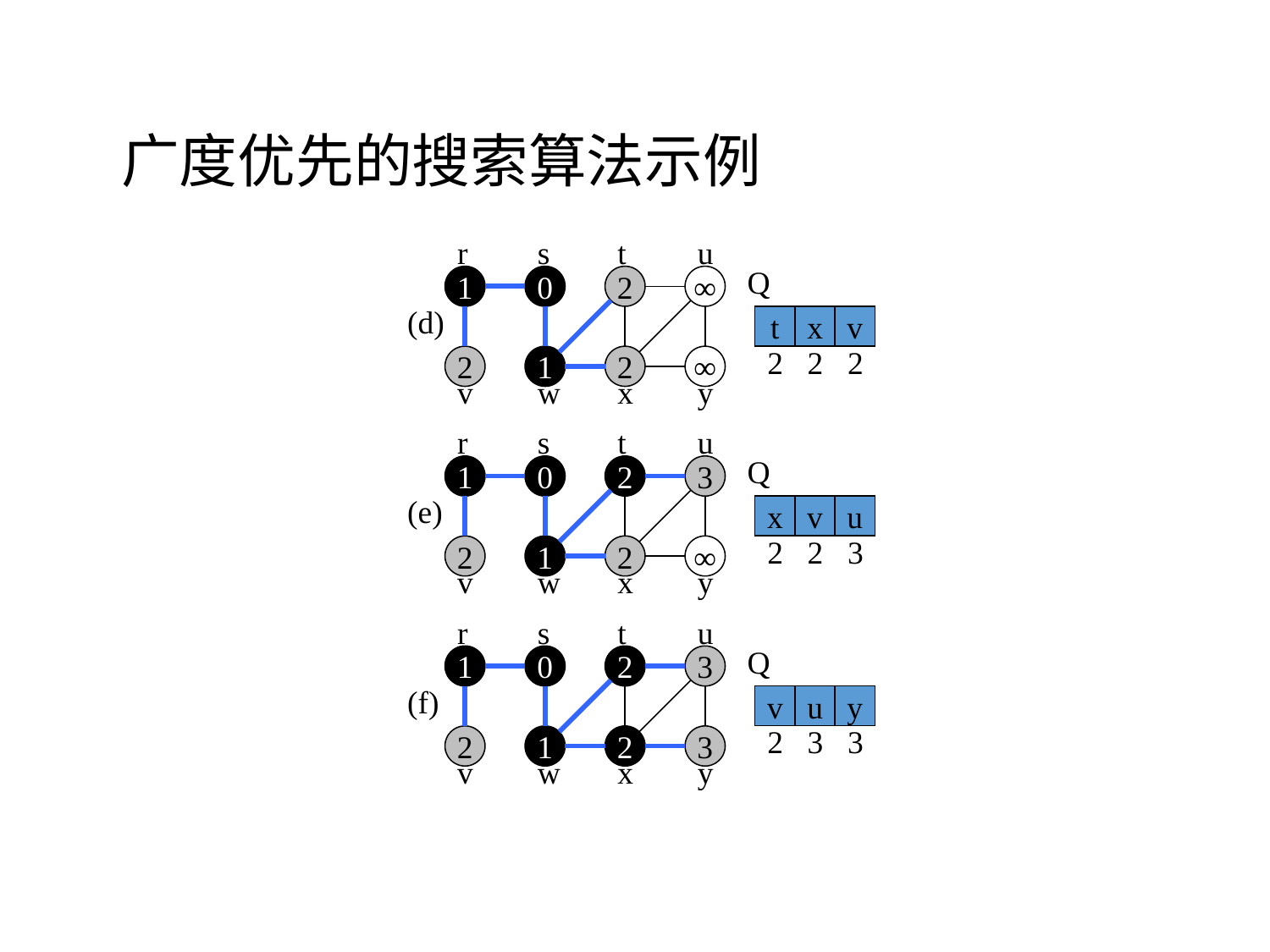

广度优先的搜索算法示例
r
s
t
u
Q
1
0
2
∞
(d)
t
x
v
2
2
2
2
1
2
∞
v
w
x
y
r
s
t
u
Q
1
0
2
3
(e)
v
u
x
2
2
3
2
1
2
∞
v
w
x
y
r
s
t
u
Q
1
0
2
3
(f)
v
u
y
2
3
3
2
1
2
3
v
w
x
y